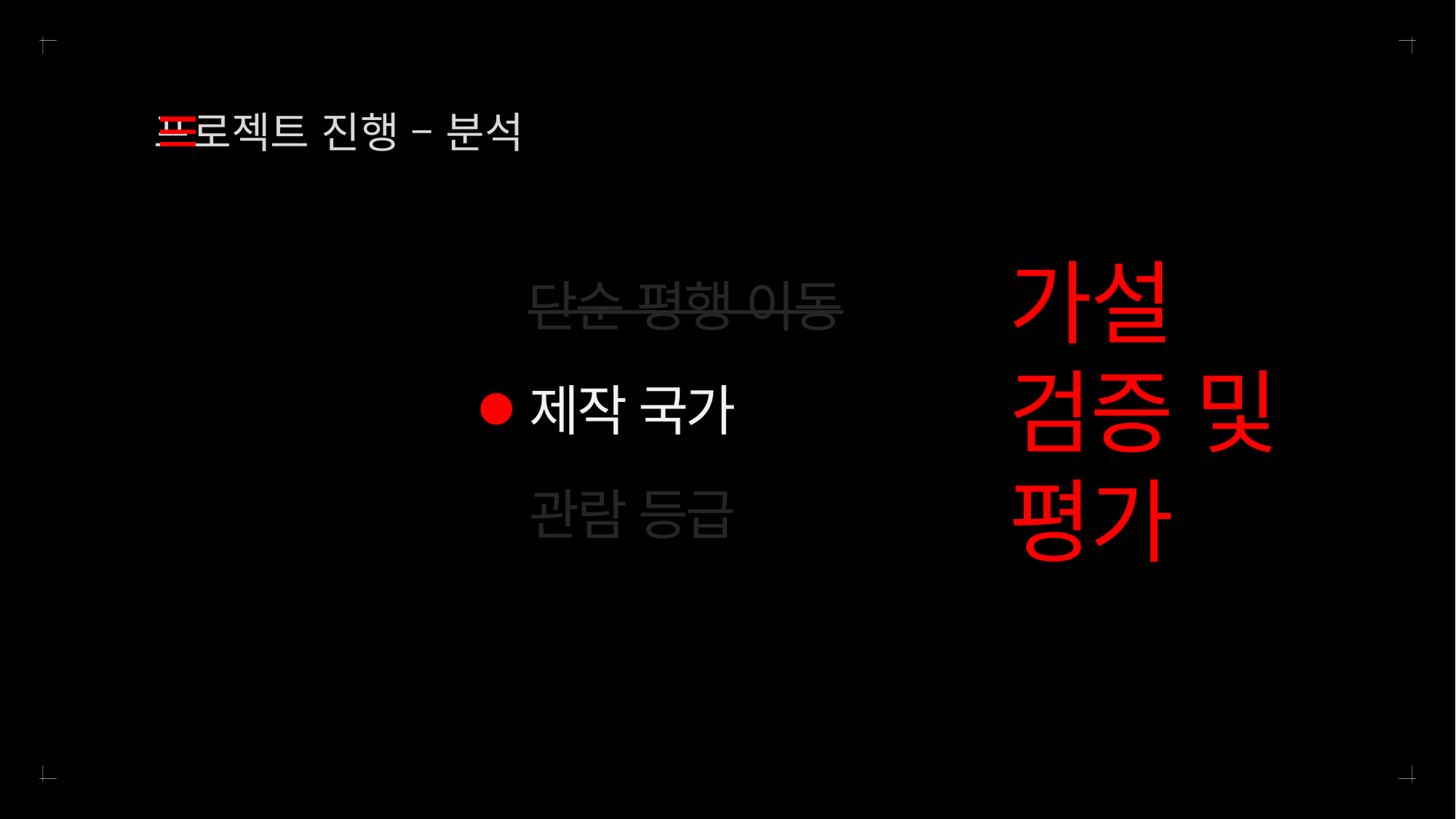

프로젝트 진행 – 분석
가설
검증 및
평가
단순 평행 이동
제작 국가

관람 등급